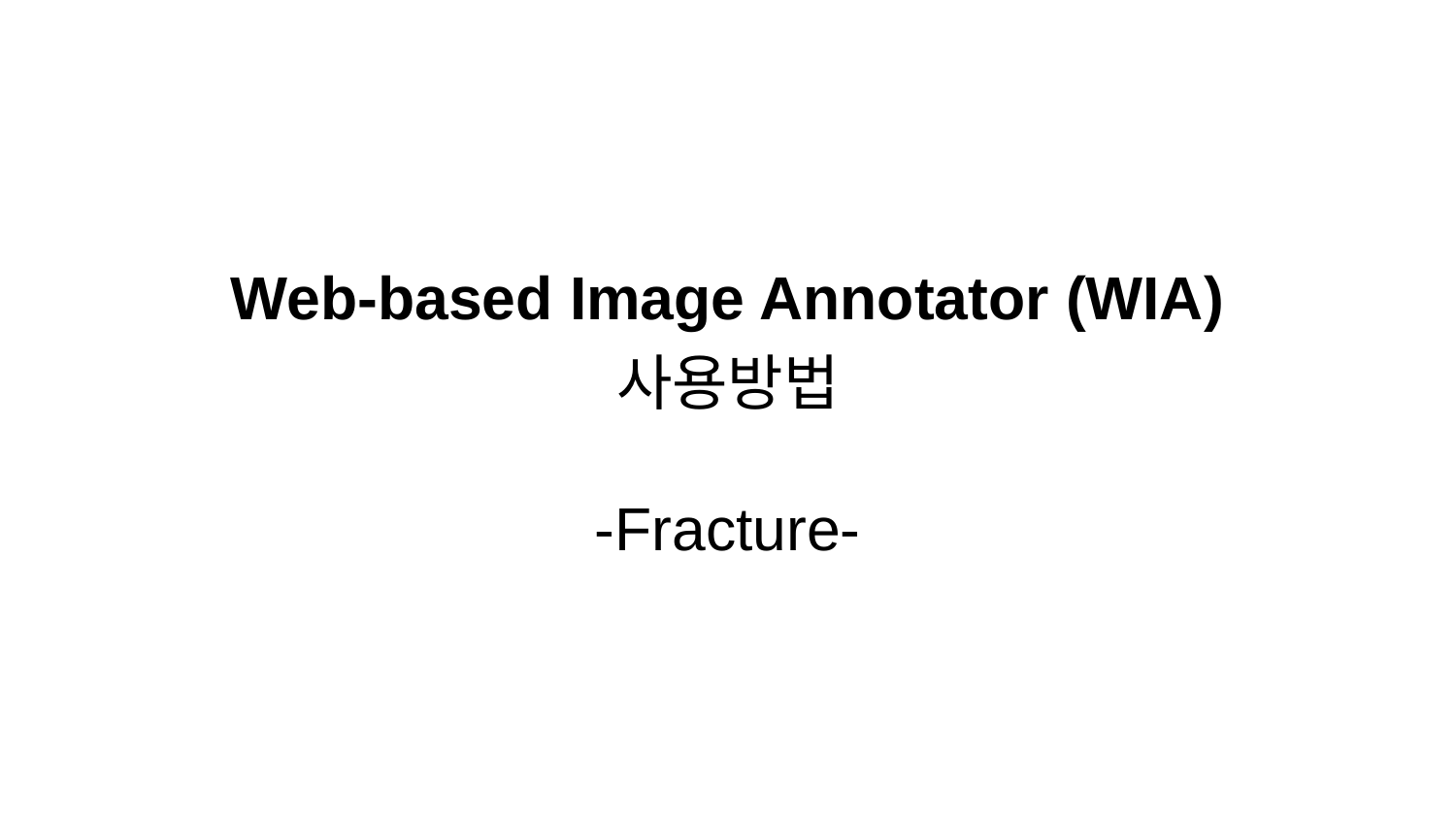

# Web-based Image Annotator (WIA)
사용방법

-Fracture-